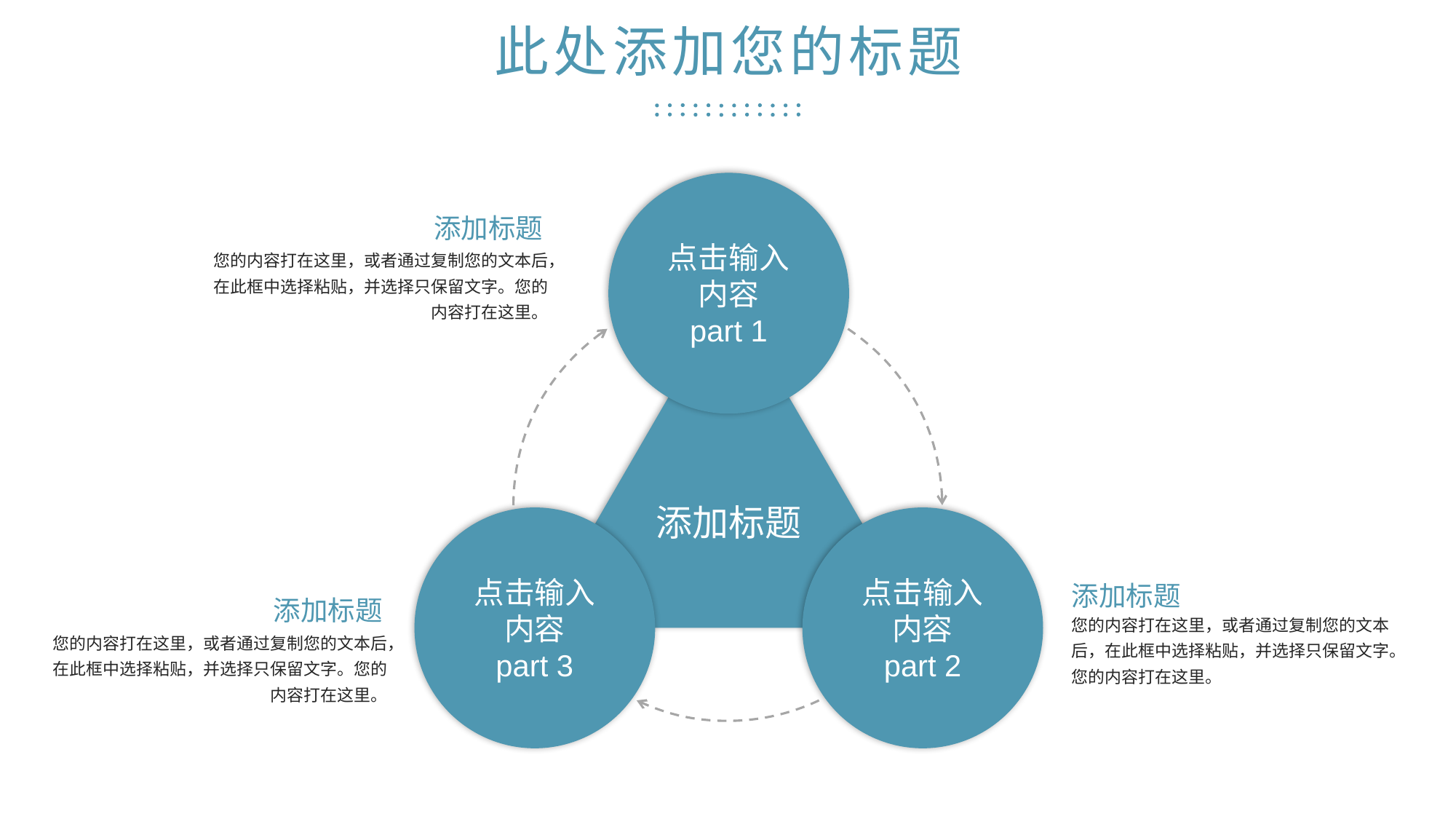

此处添加您的标题

点击输入内容
part 1
添加标题
您的内容打在这里，或者通过复制您的文本后，在此框中选择粘贴，并选择只保留文字。您的内容打在这里。
添加标题

点击输入内容
part 3
点击输入内容
part 2
添加标题
您的内容打在这里，或者通过复制您的文本后，在此框中选择粘贴，并选择只保留文字。您的内容打在这里。
添加标题
您的内容打在这里，或者通过复制您的文本后，在此框中选择粘贴，并选择只保留文字。您的内容打在这里。